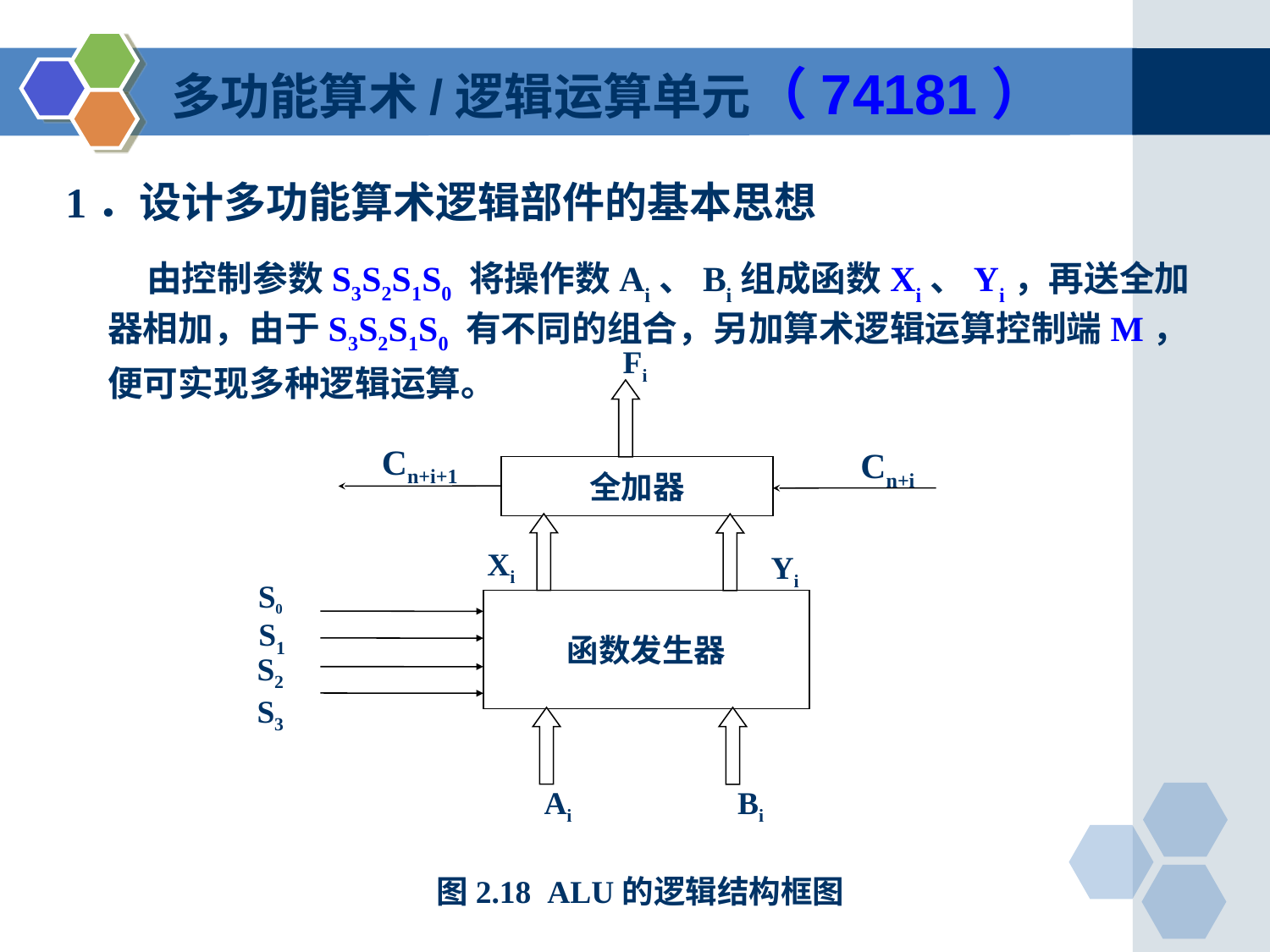

多功能算术/逻辑运算单元（74181）
1．设计多功能算术逻辑部件的基本思想
   由控制参数S3S2S1S0 将操作数Ai、Bi组成函数Xi、Yi，再送全加器相加，由于S3S2S1S0 有不同的组合，另加算术逻辑运算控制端M，便可实现多种逻辑运算。
Fi

Cn+i+1
Cn+i
全加器

Xi
Yi
S0
函数发生器

S1

S2

S3

Ai
Bi
图2.18  ALU的逻辑结构框图